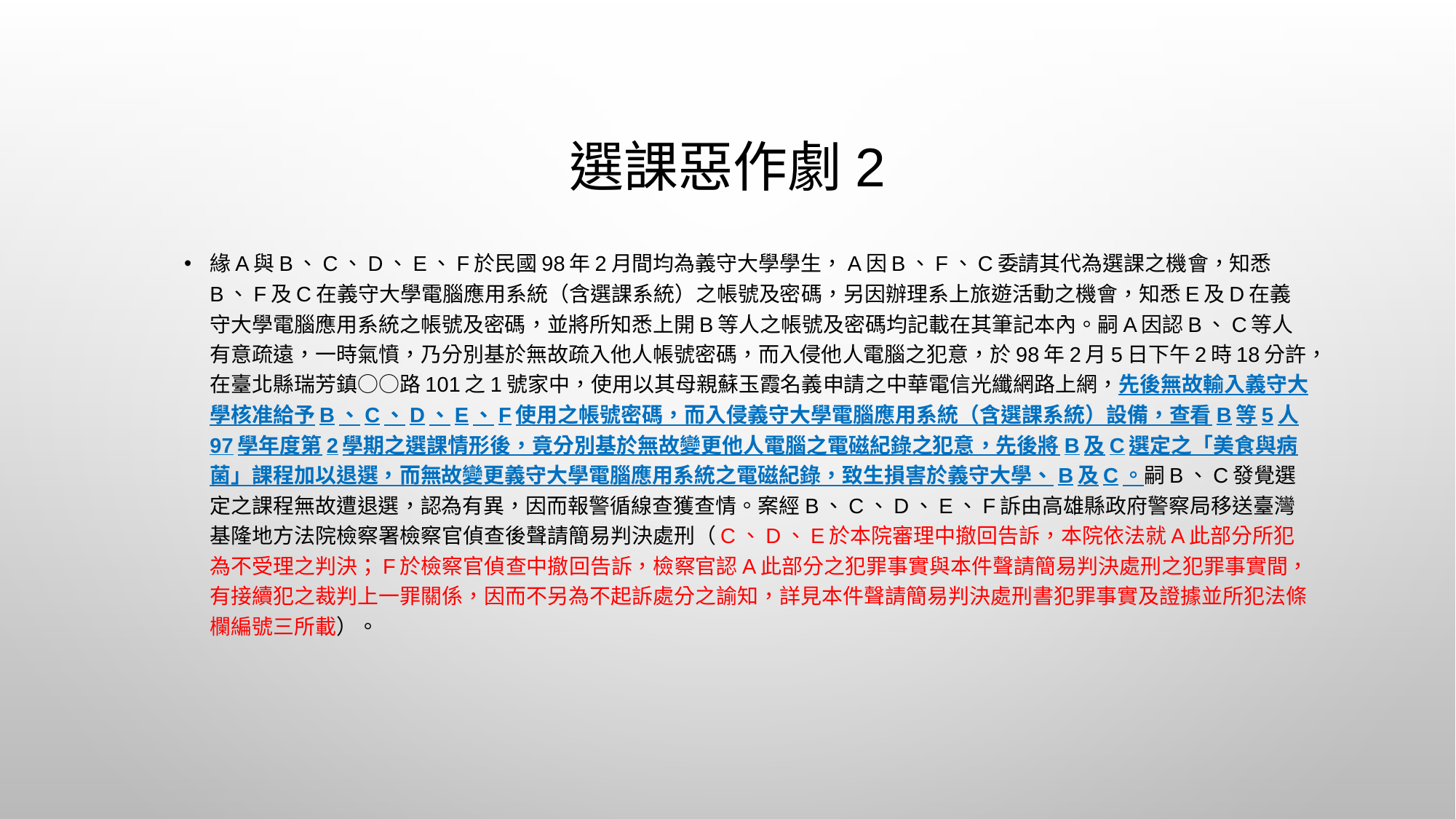

# 選課惡作劇2
緣A與B、C、D、E、F於民國98年2月間均為義守大學學生，A因B、F、C委請其代為選課之機會，知悉B、F及C在義守大學電腦應用系統（含選課系統）之帳號及密碼，另因辦理系上旅遊活動之機會，知悉E及D在義守大學電腦應用系統之帳號及密碼，並將所知悉上開B等人之帳號及密碼均記載在其筆記本內。嗣A因認B、C等人有意疏遠，一時氣憤，乃分別基於無故疏入他人帳號密碼，而入侵他人電腦之犯意，於98年2月5日下午2時18分許，在臺北縣瑞芳鎮○○路101之1號家中，使用以其母親蘇玉霞名義申請之中華電信光纖網路上網，先後無故輸入義守大學核准給予B、C、D、E、F使用之帳號密碼，而入侵義守大學電腦應用系統（含選課系統）設備，查看B等5人97學年度第2學期之選課情形後，竟分別基於無故變更他人電腦之電磁紀錄之犯意，先後將B及C選定之「美食與病菌」課程加以退選，而無故變更義守大學電腦應用系統之電磁紀錄，致生損害於義守大學、B及C。嗣B、C發覺選定之課程無故遭退選，認為有異，因而報警循線查獲查情。案經B、C、D、E、F訴由高雄縣政府警察局移送臺灣基隆地方法院檢察署檢察官偵查後聲請簡易判決處刑（C、D、E於本院審理中撤回告訴，本院依法就A此部分所犯為不受理之判決；F於檢察官偵查中撤回告訴，檢察官認A此部分之犯罪事實與本件聲請簡易判決處刑之犯罪事實間，有接續犯之裁判上一罪關係，因而不另為不起訴處分之諭知，詳見本件聲請簡易判決處刑書犯罪事實及證據並所犯法條欄編號三所載）。